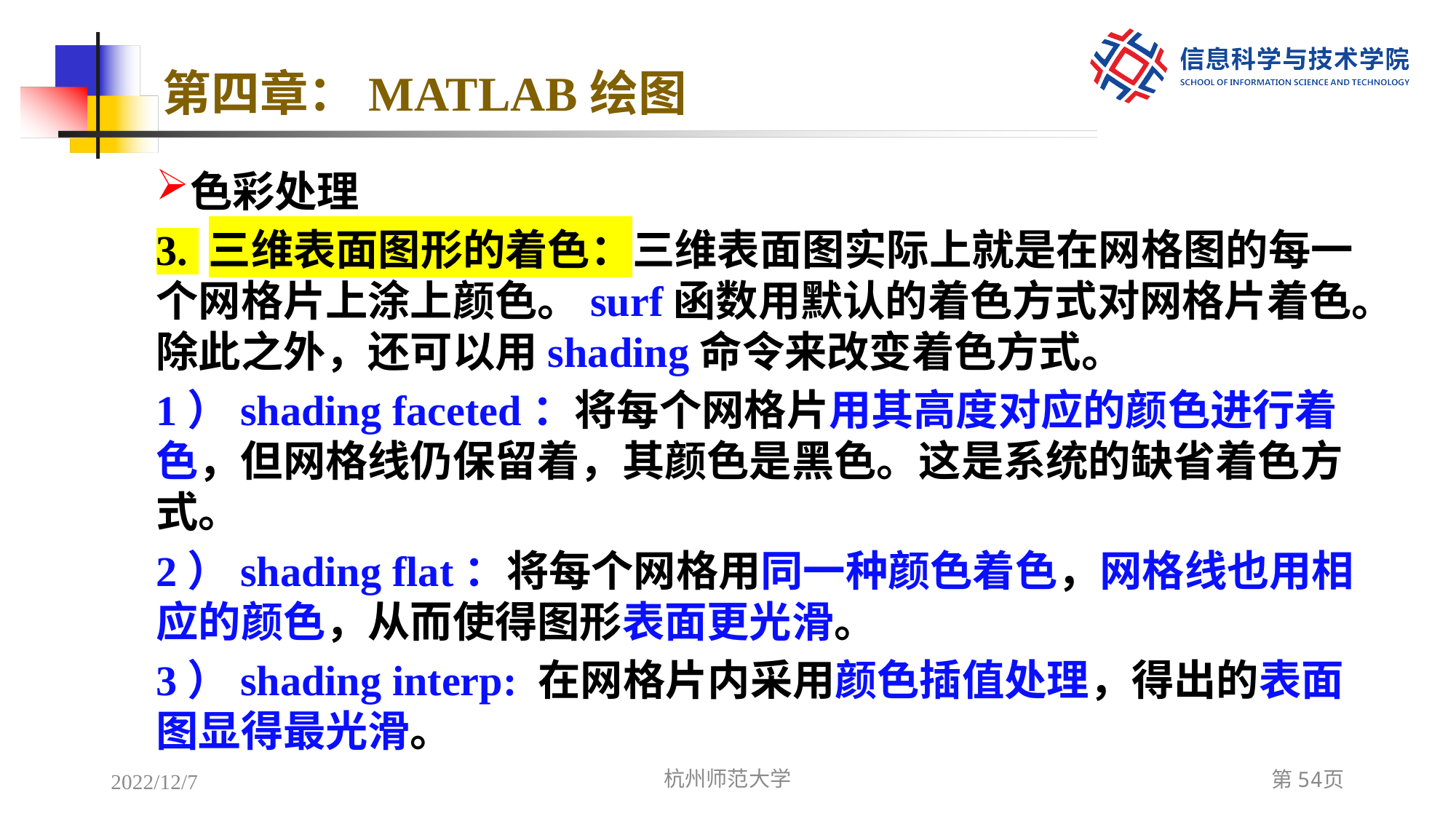

# 第四章：MATLAB绘图
色彩处理
3. 三维表面图形的着色：三维表面图实际上就是在网格图的每一个网格片上涂上颜色。surf函数用默认的着色方式对网格片着色。除此之外，还可以用shading命令来改变着色方式。
1）shading faceted：将每个网格片用其高度对应的颜色进行着色，但网格线仍保留着，其颜色是黑色。这是系统的缺省着色方式。
2）shading flat：将每个网格用同一种颜色着色，网格线也用相应的颜色，从而使得图形表面更光滑。
3）shading interp: 在网格片内采用颜色插值处理，得出的表面图显得最光滑。

2022/12/7
杭州师范大学
第54页